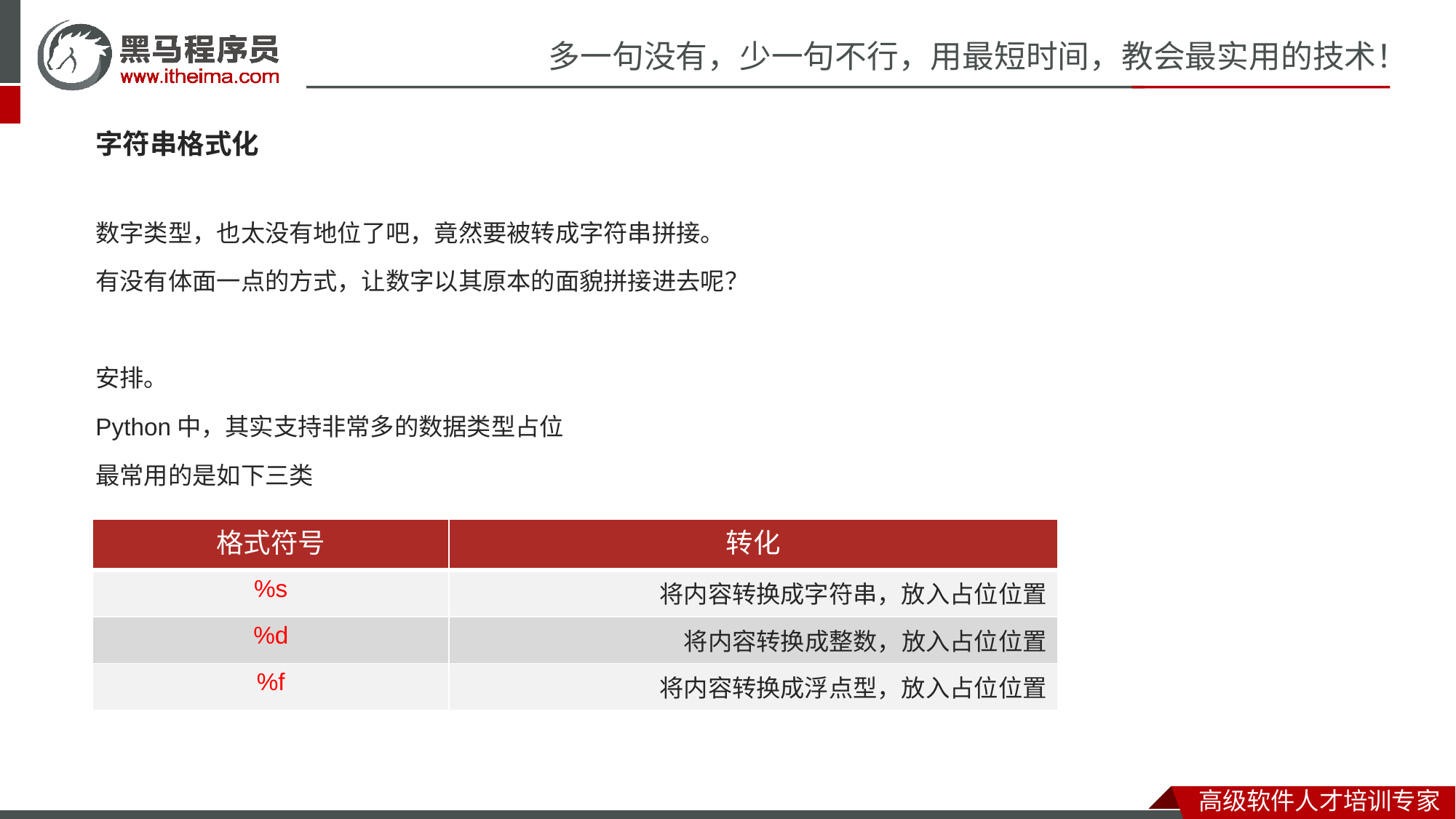

字符串格式化
数字类型，也太没有地位了吧，竟然要被转成字符串拼接。
有没有体面一点的方式，让数字以其原本的面貌拼接进去呢？

安排。
Python中，其实支持非常多的数据类型占位
最常用的是如下三类
| 格式符号 | 转化 |
| --- | --- |
| %s | 将内容转换成字符串，放入占位位置 |
| %d | 将内容转换成整数，放入占位位置 |
| %f | 将内容转换成浮点型，放入占位位置 |